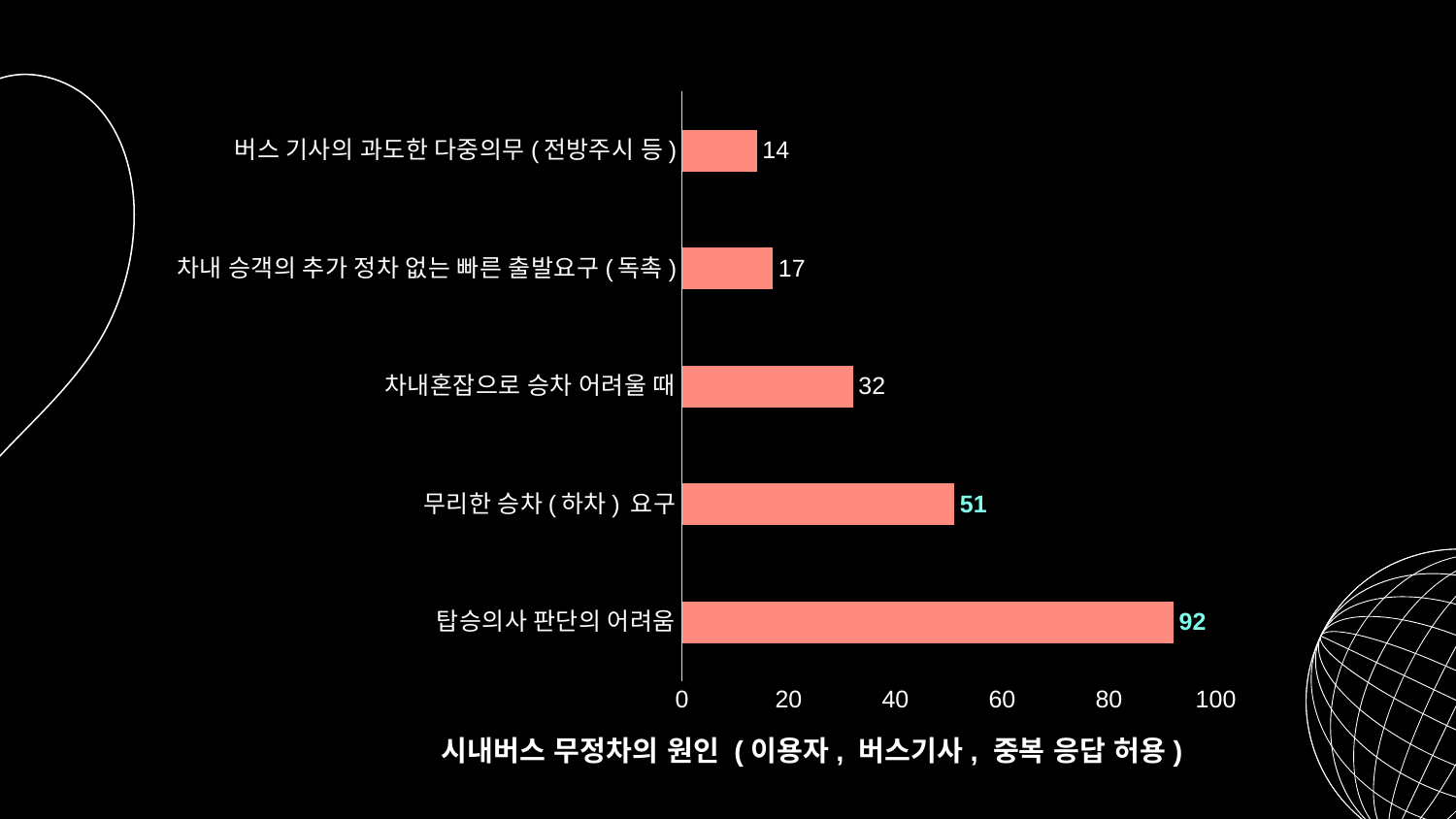

### Chart

| Category | 계열 1 |
|---|---|
| 탑승의사 판단의 어려움 | 92.0 |
| 무리한 승차(하차) 요구 | 51.0 |
| 차내혼잡으로 승차 어려울 때 | 32.0 |
| 차내 승객의 추가 정차 없는 빠른 출발요구(독촉) | 17.0 |
| 버스 기사의 과도한 다중의무(전방주시 등) | 14.0 |
시내버스 무정차의 원인 (이용자, 버스기사, 중복 응답 허용)